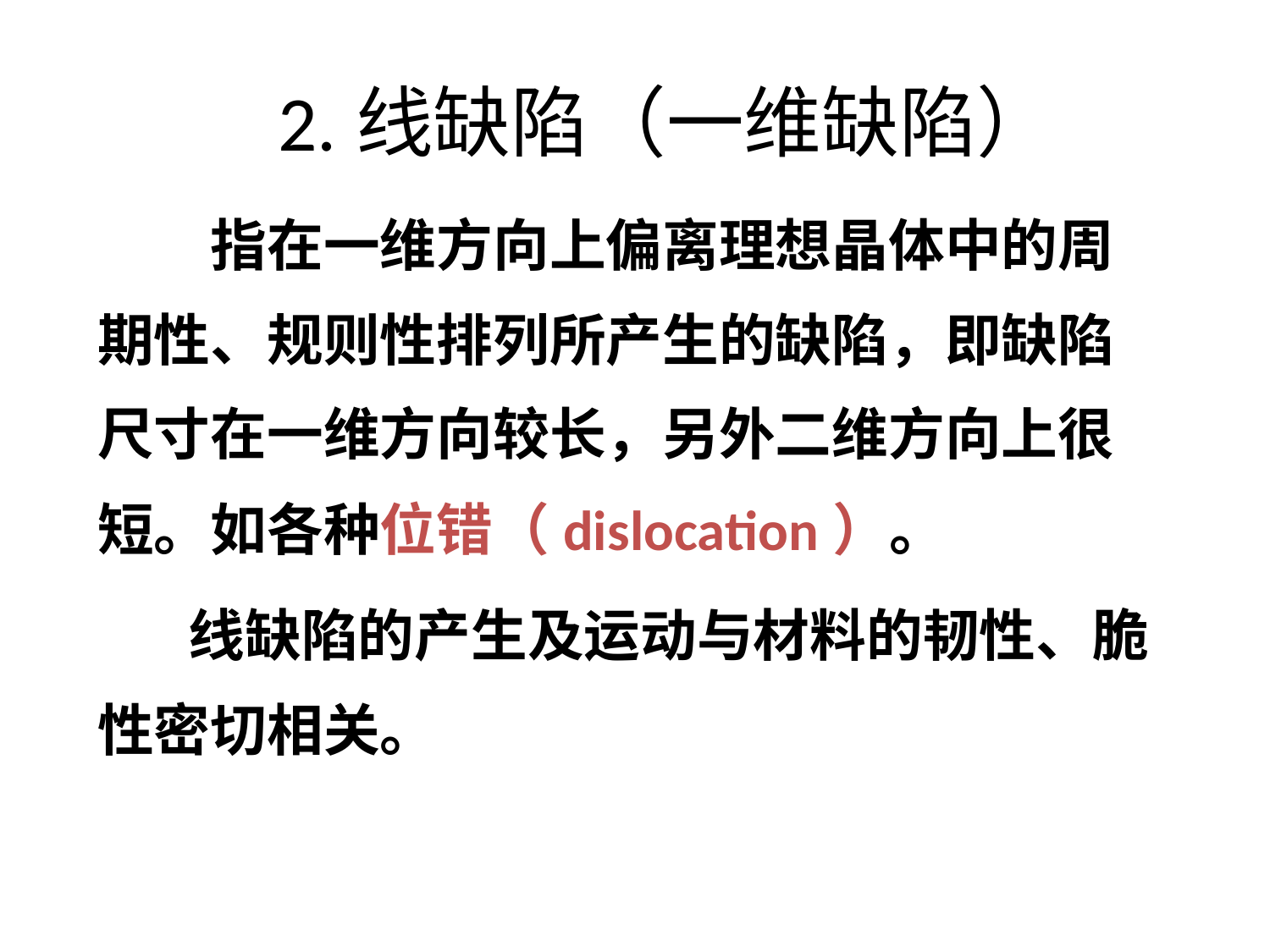

# 2.线缺陷（一维缺陷）
　　指在一维方向上偏离理想晶体中的周期性、规则性排列所产生的缺陷，即缺陷尺寸在一维方向较长，另外二维方向上很短。如各种位错（dislocation）。
      线缺陷的产生及运动与材料的韧性、脆性密切相关。